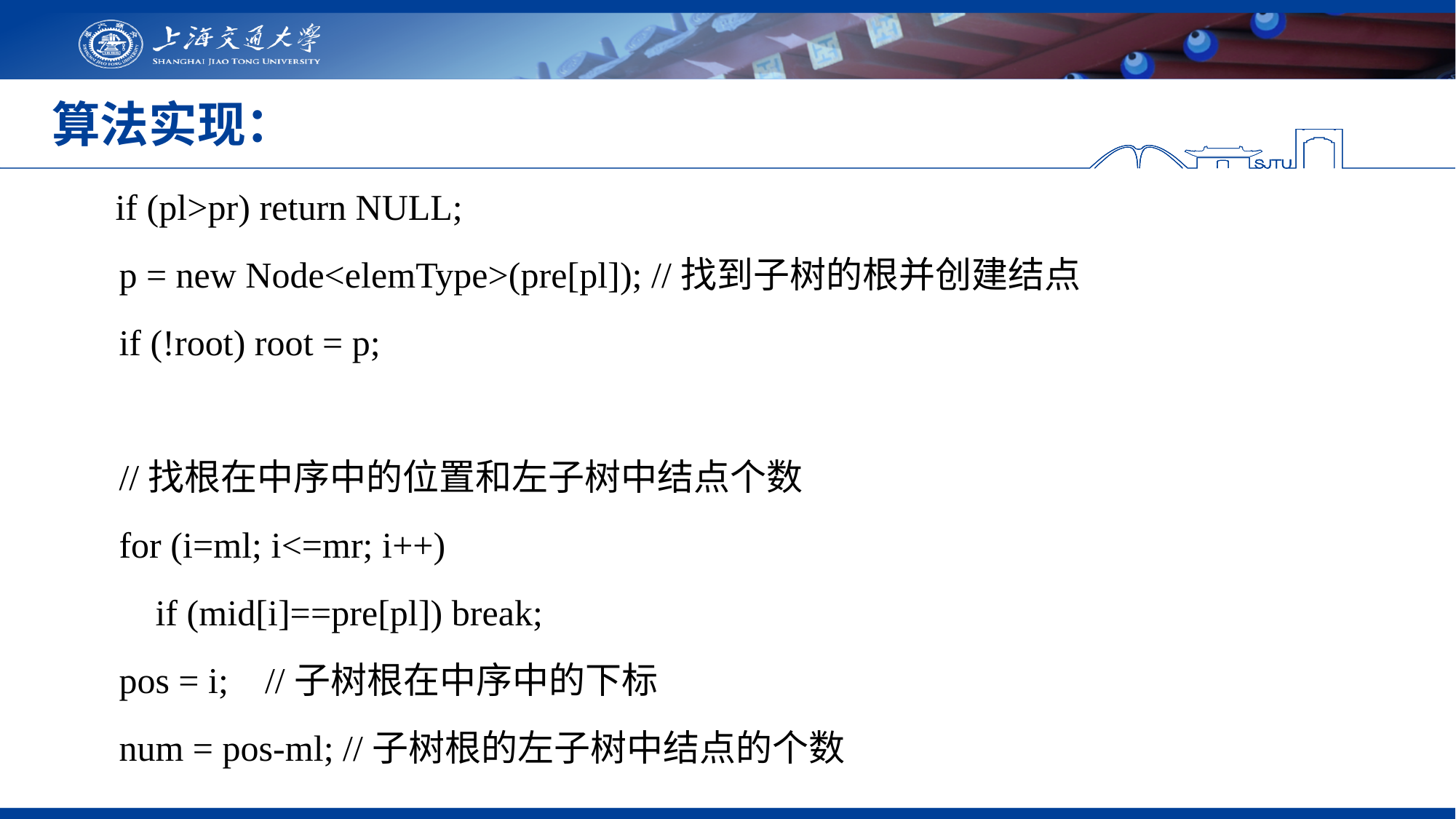

# 算法实现：
       if (pl>pr) return NULL;
    p = new Node<elemType>(pre[pl]); //找到子树的根并创建结点
    if (!root) root = p;

    //找根在中序中的位置和左子树中结点个数
    for (i=ml; i<=mr; i++)
        if (mid[i]==pre[pl]) break;
    pos = i;    //子树根在中序中的下标
    num = pos-ml; //子树根的左子树中结点的个数